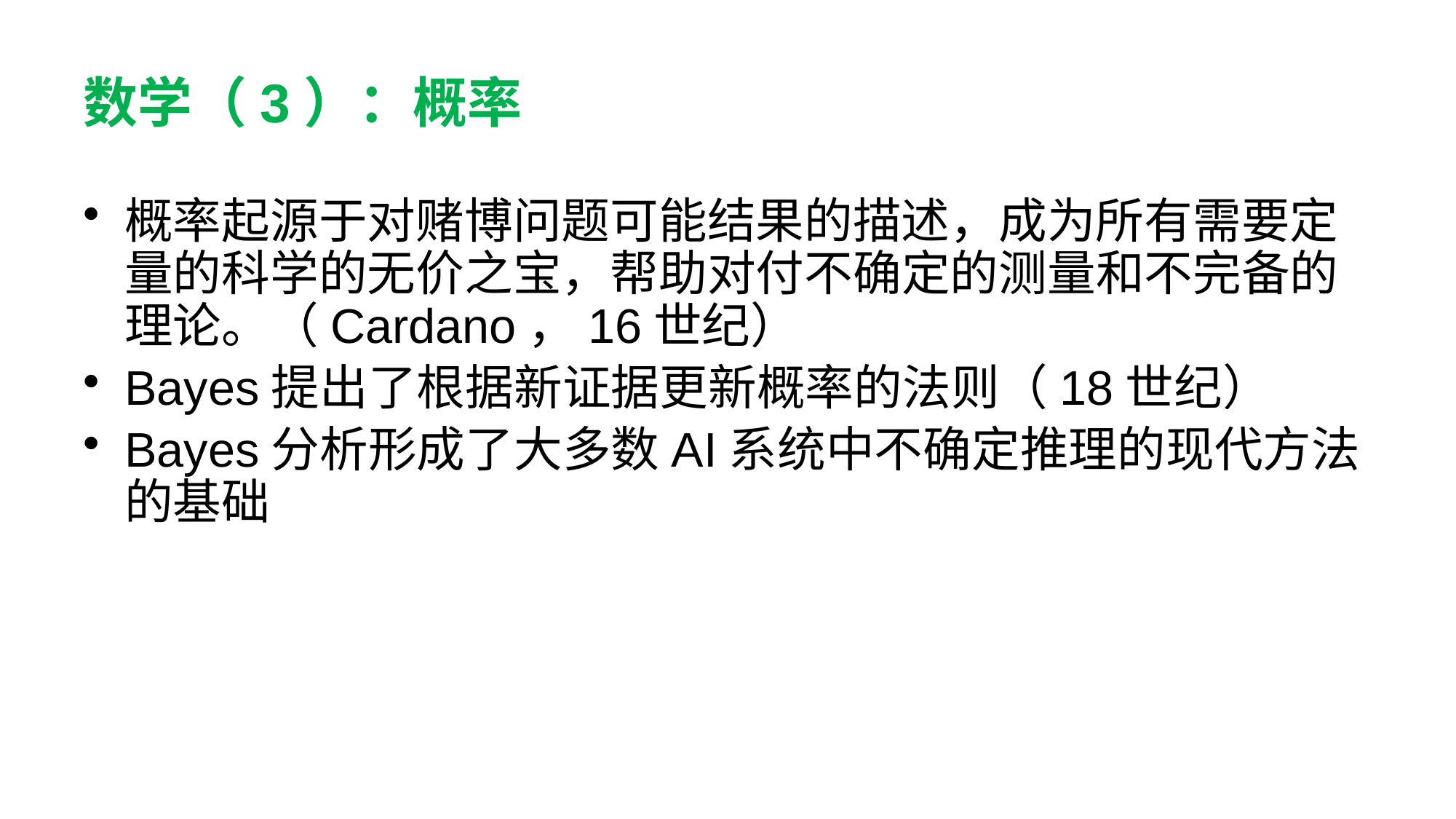

# 数学（3）：概率
概率起源于对赌博问题可能结果的描述，成为所有需要定量的科学的无价之宝，帮助对付不确定的测量和不完备的理论。（Cardano，16世纪）
Bayes提出了根据新证据更新概率的法则（18世纪）
Bayes分析形成了大多数AI系统中不确定推理的现代方法的基础